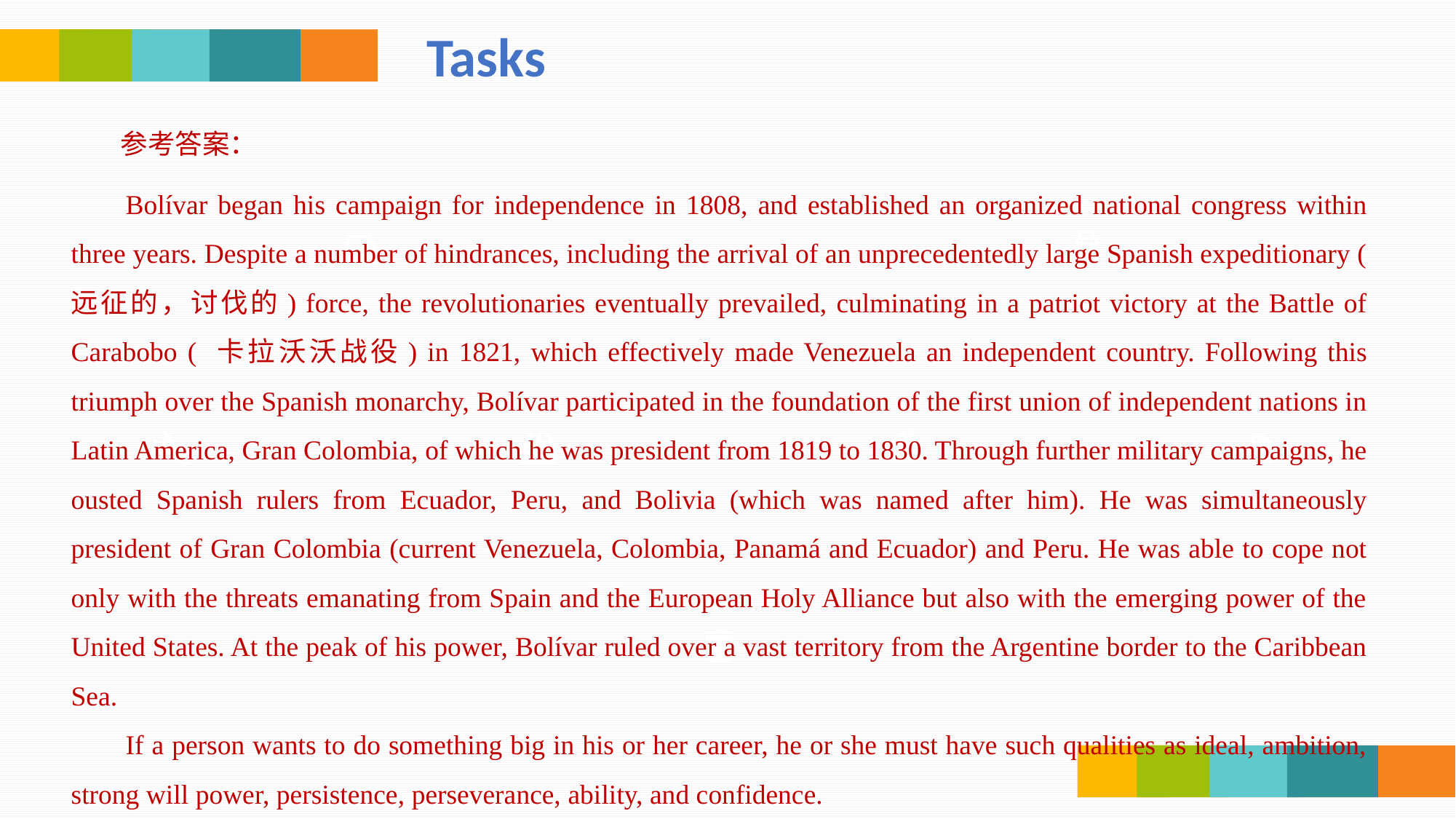

Tasks

参考答案：
Bolívar began his campaign for independence in 1808, and established an organized national congress within three years. Despite a number of hindrances, including the arrival of an unprecedentedly large Spanish expeditionary ( 远征的，讨伐的) force, the revolutionaries eventually prevailed, culminating in a patriot victory at the Battle of Carabobo ( 卡拉沃沃战役) in 1821, which effectively made Venezuela an independent country. Following this triumph over the Spanish monarchy, Bolívar participated in the foundation of the first union of independent nations in Latin America, Gran Colombia, of which he was president from 1819 to 1830. Through further military campaigns, he ousted Spanish rulers from Ecuador, Peru, and Bolivia (which was named after him). He was simultaneously president of Gran Colombia (current Venezuela, Colombia, Panamá and Ecuador) and Peru. He was able to cope not only with the threats emanating from Spain and the European Holy Alliance but also with the emerging power of the United States. At the peak of his power, Bolívar ruled over a vast territory from the Argentine border to the Caribbean Sea.
If a person wants to do something big in his or her career, he or she must have such qualities as ideal, ambition, strong will power, persistence, perseverance, ability, and confidence.